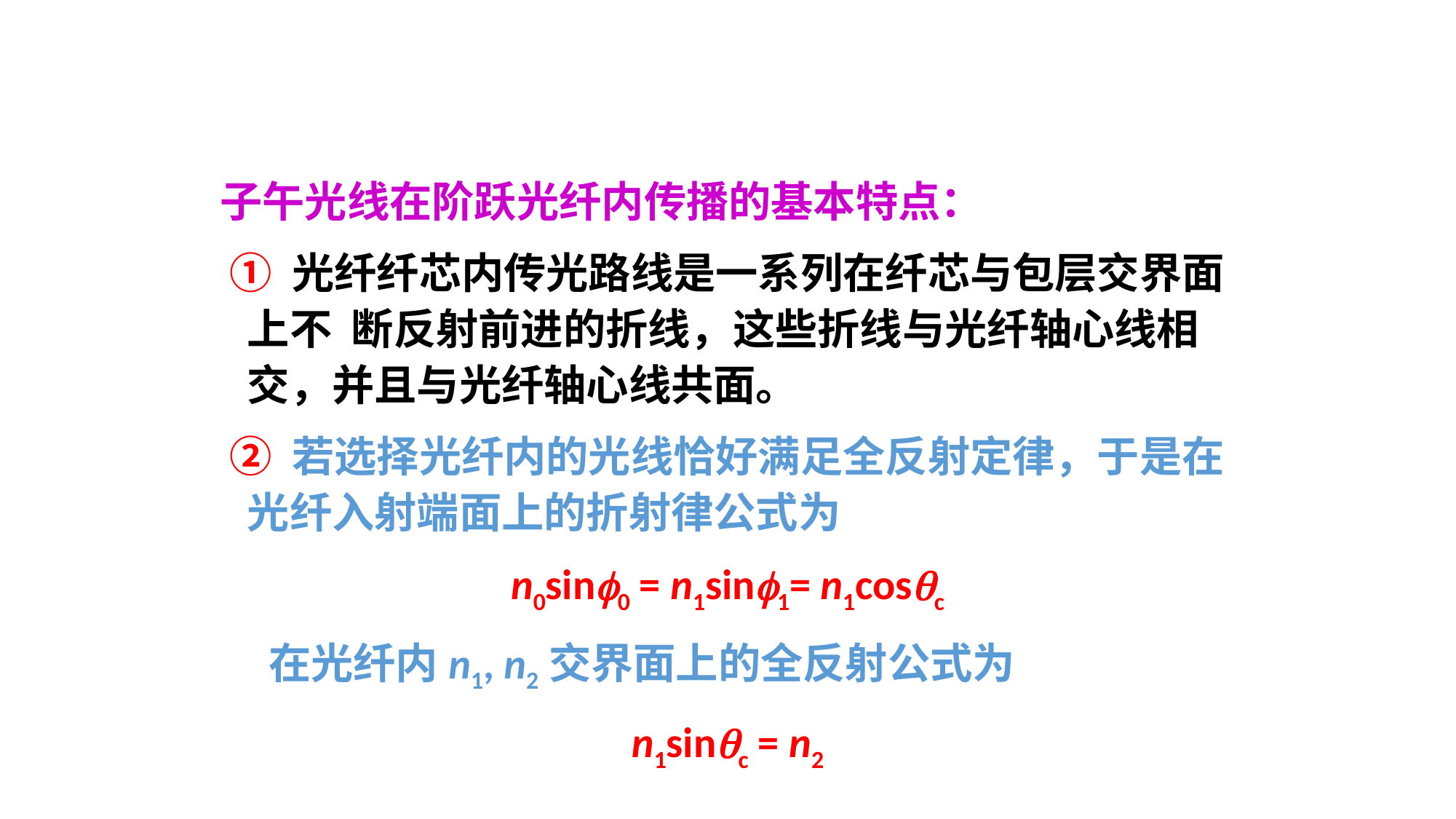

光纤传光原理
子午光线在阶跃光纤内传播的基本特点：
 ① 光纤纤芯内传光路线是一系列在纤芯与包层交界面上不  断反射前进的折线，这些折线与光纤轴心线相交，并且与光纤轴心线共面。
 ② 若选择光纤内的光线恰好满足全反射定律，于是在光纤入射端面上的折射律公式为
n0sinφ0 = n1sinφ1= n1cosθc
    在光纤内n1, n2交界面上的全反射公式为
n1sinθc = n2